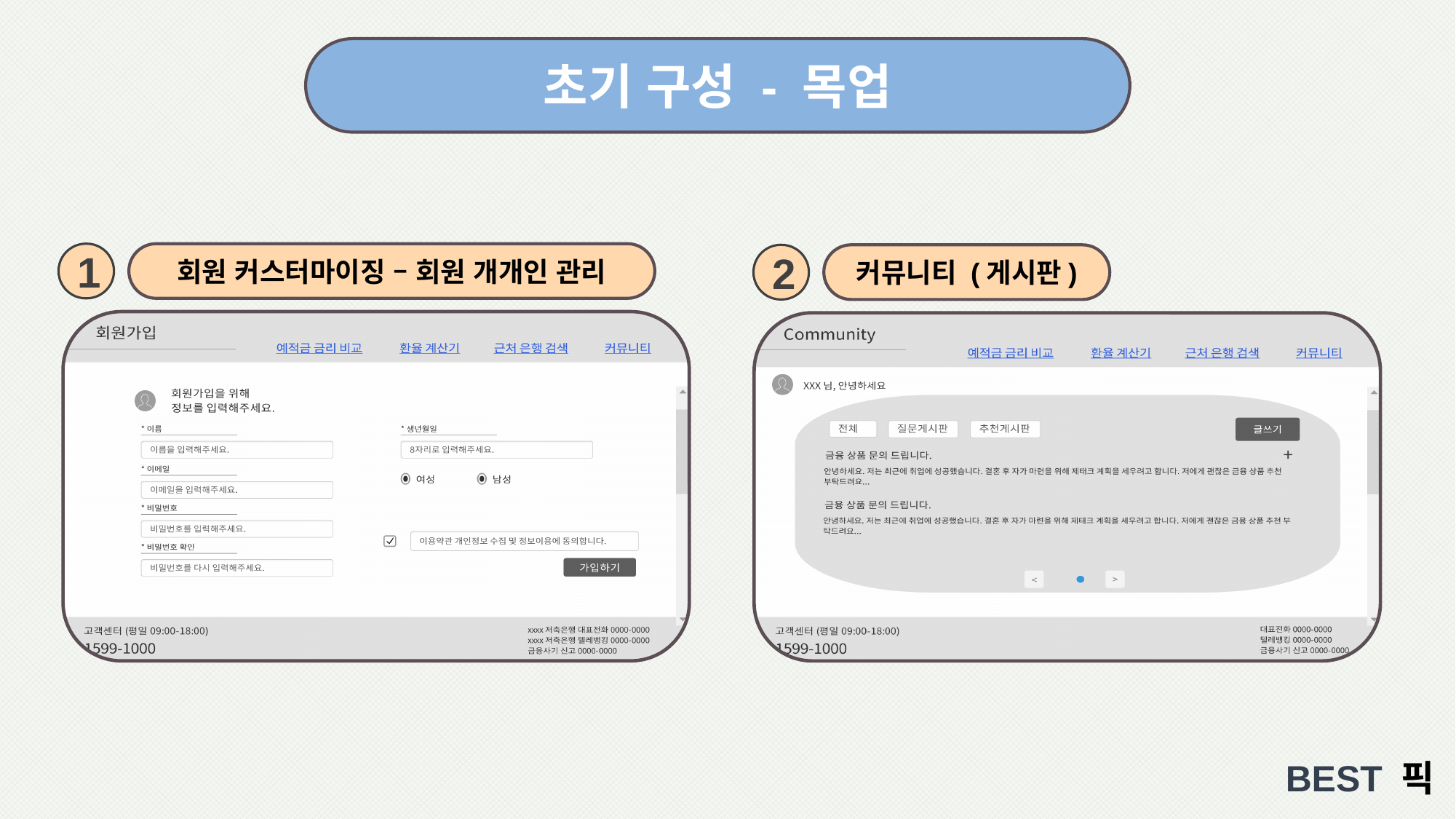

초기 구성 - 목업
1
회원 커스터마이징 – 회원 개개인 관리
2
커뮤니티 (게시판)

BEST 픽